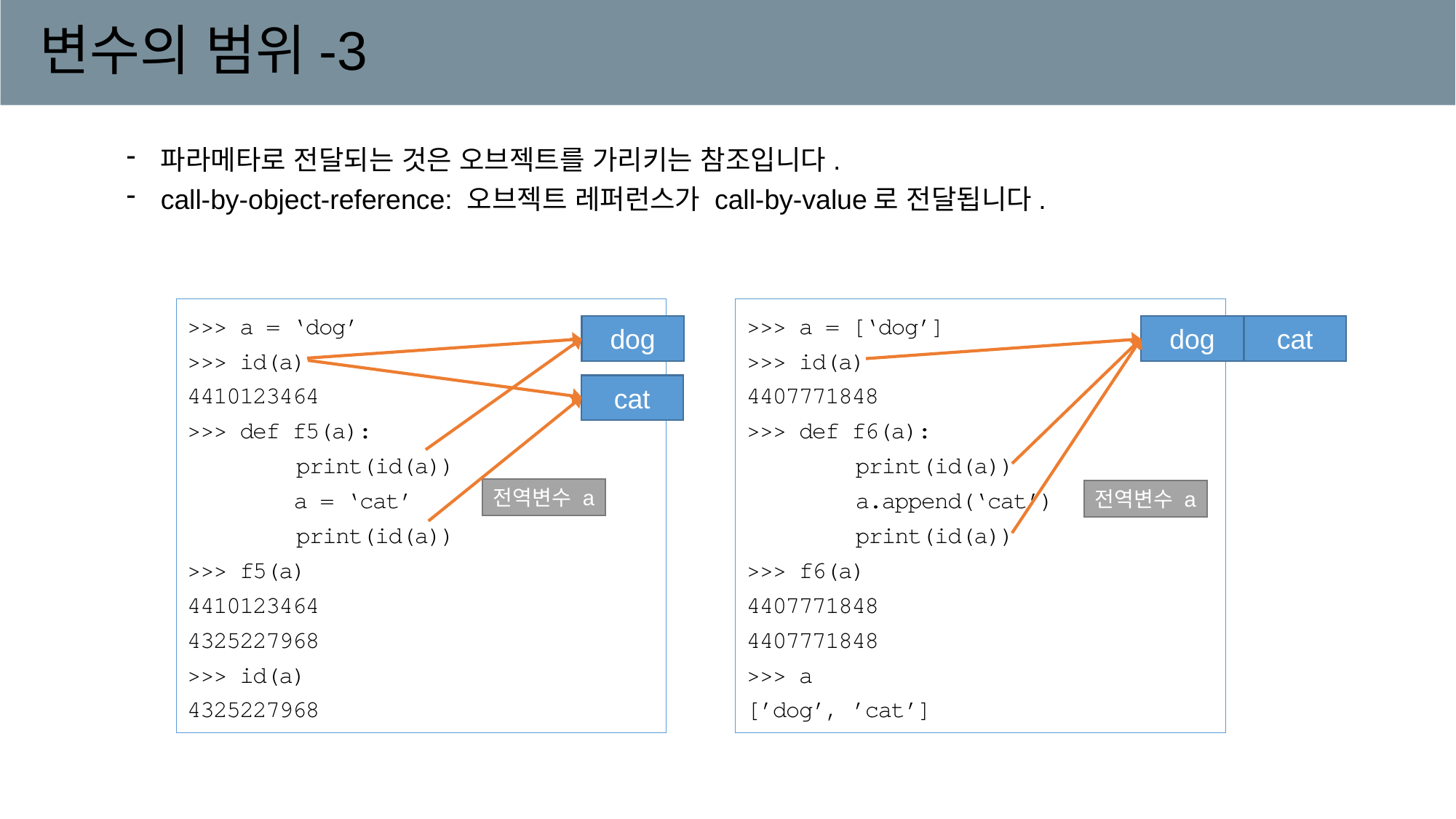

# 변수의 범위-3
파라메타로 전달되는 것은 오브젝트를 가리키는 참조입니다.
call-by-object-reference: 오브젝트 레퍼런스가 call-by-value로 전달됩니다.
>>> a = ‘dog’
>>> id(a)
4410123464
>>> def f5(a):
	print(id(a))
        a = ‘cat’
	print(id(a))
>>> f5(a)
4410123464
4325227968
>>> id(a)
4325227968

>>> a = [‘dog’]
>>> id(a)
4407771848
>>> def f6(a):
	print(id(a))
	a.append(‘cat’)
	print(id(a))
>>> f6(a)
4407771848
4407771848
>>> a
[’dog’, ’cat’]
dog
dog
cat
cat
전역변수 a
전역변수 a